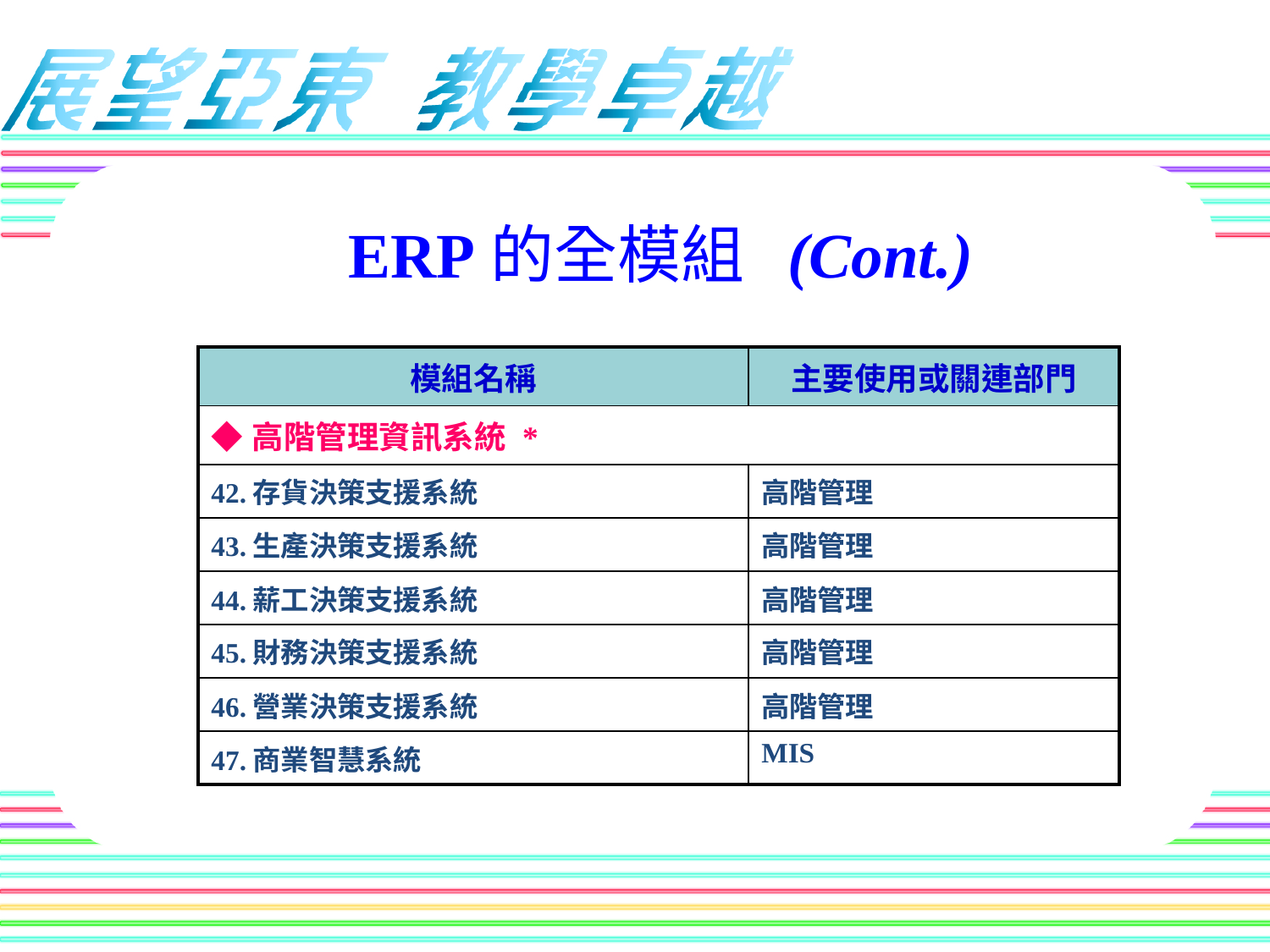

ERP的全模組  (Cont.)
| 模組名稱 | 主要使用或關連部門 |
| --- | --- |
| ◆高階管理資訊系統 \* |  |
| 42.存貨決策支援系統 | 高階管理 |
| 43.生產決策支援系統 | 高階管理 |
| 44.薪工決策支援系統 | 高階管理 |
| 45.財務決策支援系統 | 高階管理 |
| 46.營業決策支援系統 | 高階管理 |
| 47.商業智慧系統 | MIS |